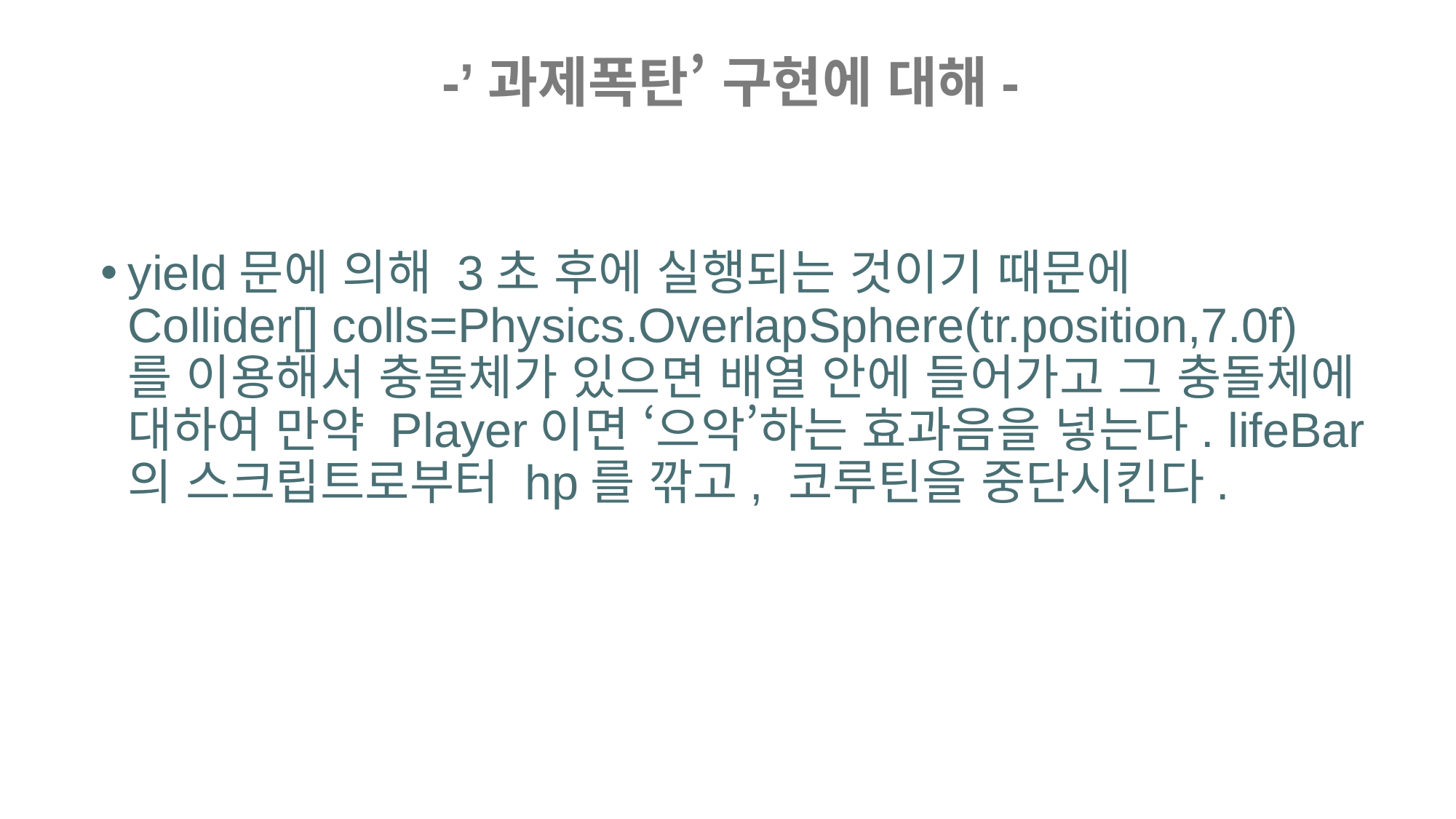

-’과제폭탄’ 구현에 대해-
yield문에 의해 3초 후에 실행되는 것이기 때문에           Collider[] colls=Physics.OverlapSphere(tr.position,7.0f) 를 이용해서 충돌체가 있으면 배열 안에 들어가고 그 충돌체에 대하여 만약 Player이면 ‘으악’하는 효과음을 넣는다. lifeBar의 스크립트로부터 hp를 깎고, 코루틴을 중단시킨다.